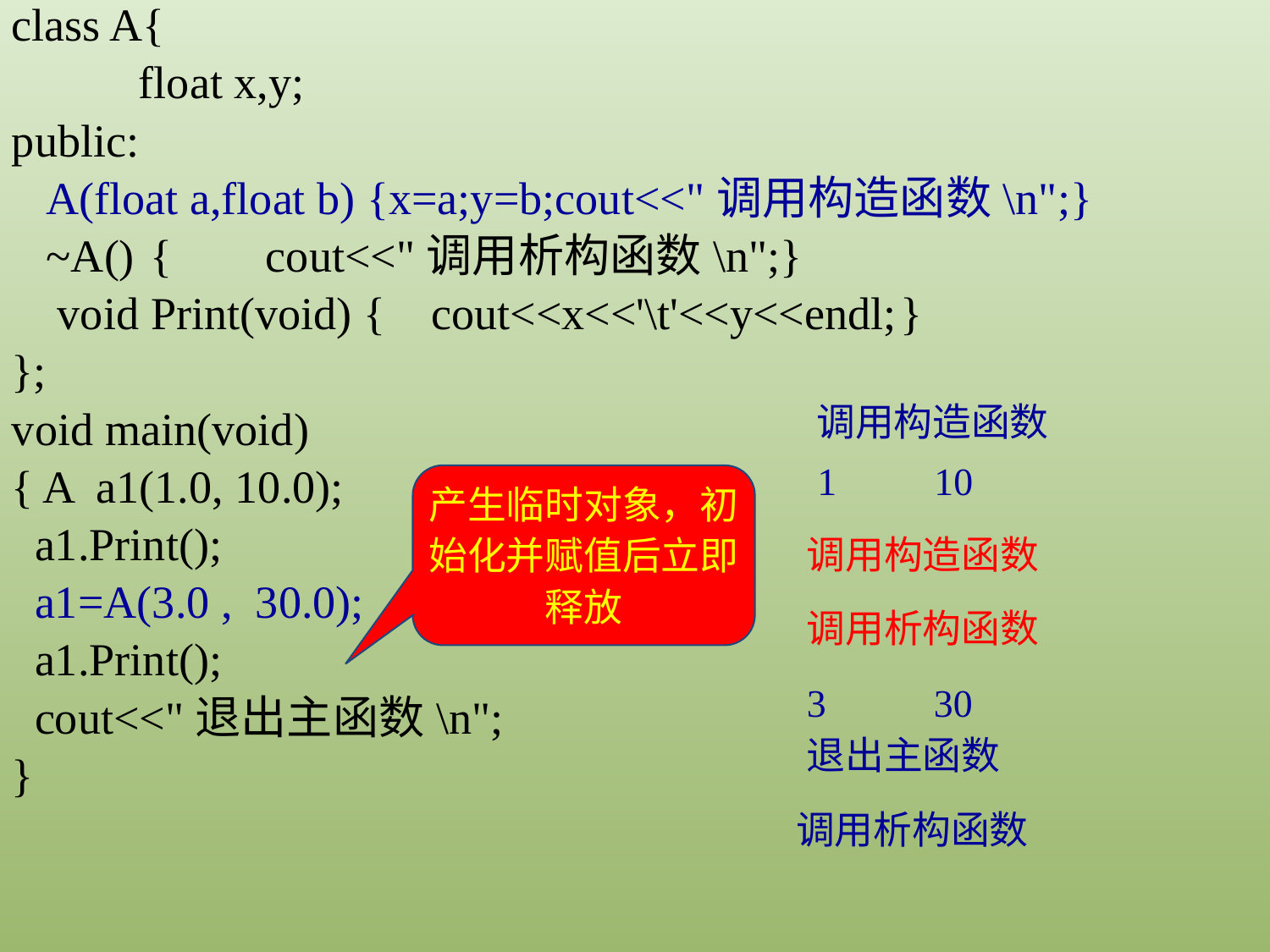

class A{
	float x,y;
public:
   A(float a,float b) {x=a;y=b;cout<<"调用构造函数\n";}
   ~A()	 {	cout<<"调用析构函数\n";}
    void Print(void) {    cout<<x<<'\t'<<y<<endl;	}
};
void main(void)
{ A  a1(1.0, 10.0);
  a1.Print();
  a1=A(3.0 ,  30.0);
  a1.Print();
  cout<<"退出主函数\n";
}
调用构造函数
1          10
产生临时对象，初始化并赋值后立即释放
调用构造函数
调用析构函数
3	30
退出主函数
调用析构函数
689